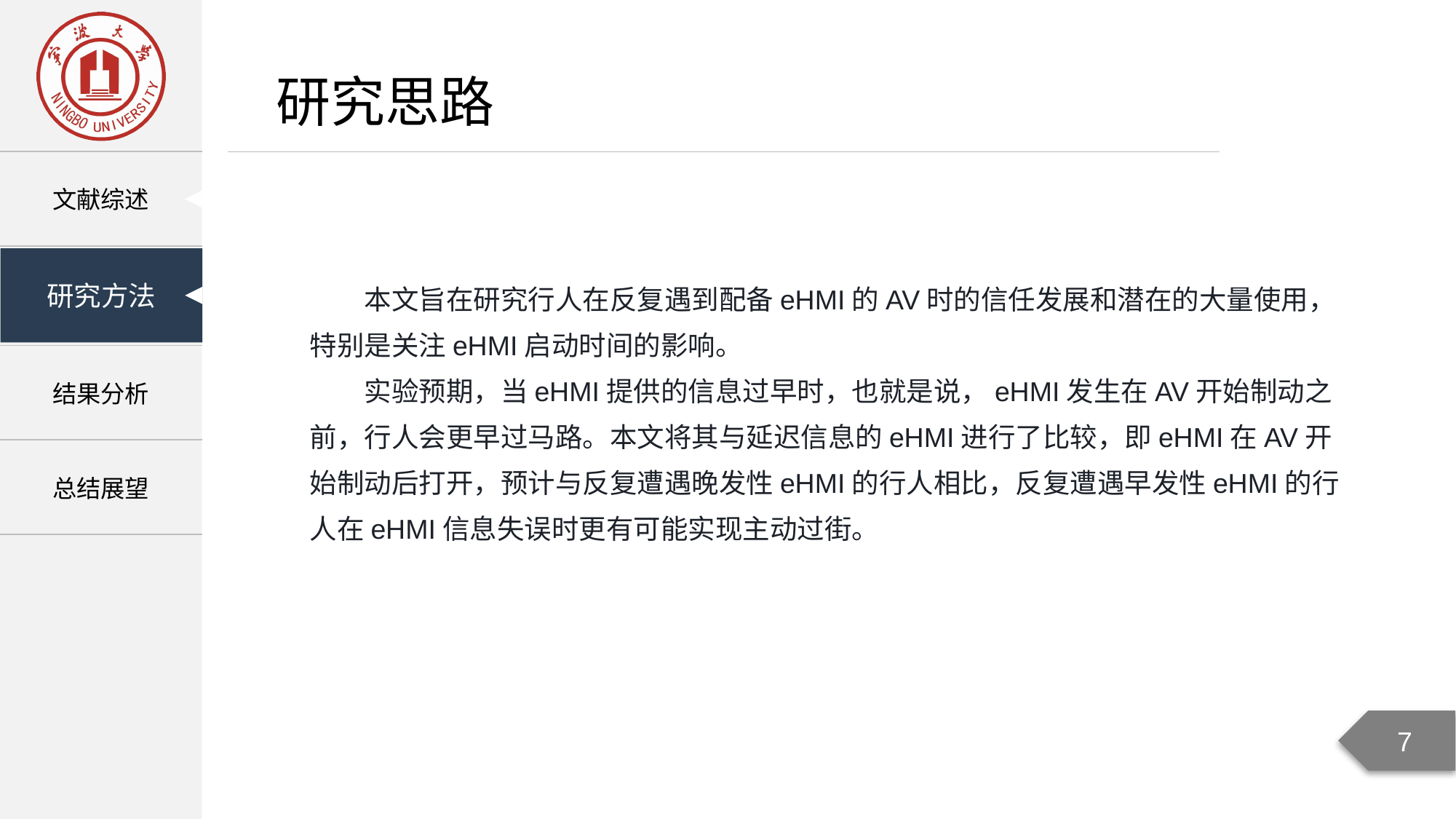

研究思路
本文旨在研究行人在反复遇到配备eHMI的AV时的信任发展和潜在的大量使用，特别是关注eHMI启动时间的影响。
实验预期，当eHMI提供的信息过早时，也就是说，eHMI发生在AV开始制动之前，行人会更早过马路。本文将其与延迟信息的eHMI进行了比较，即eHMI在AV开始制动后打开，预计与反复遭遇晚发性eHMI的行人相比，反复遭遇早发性eHMI的行人在eHMI信息失误时更有可能实现主动过街。